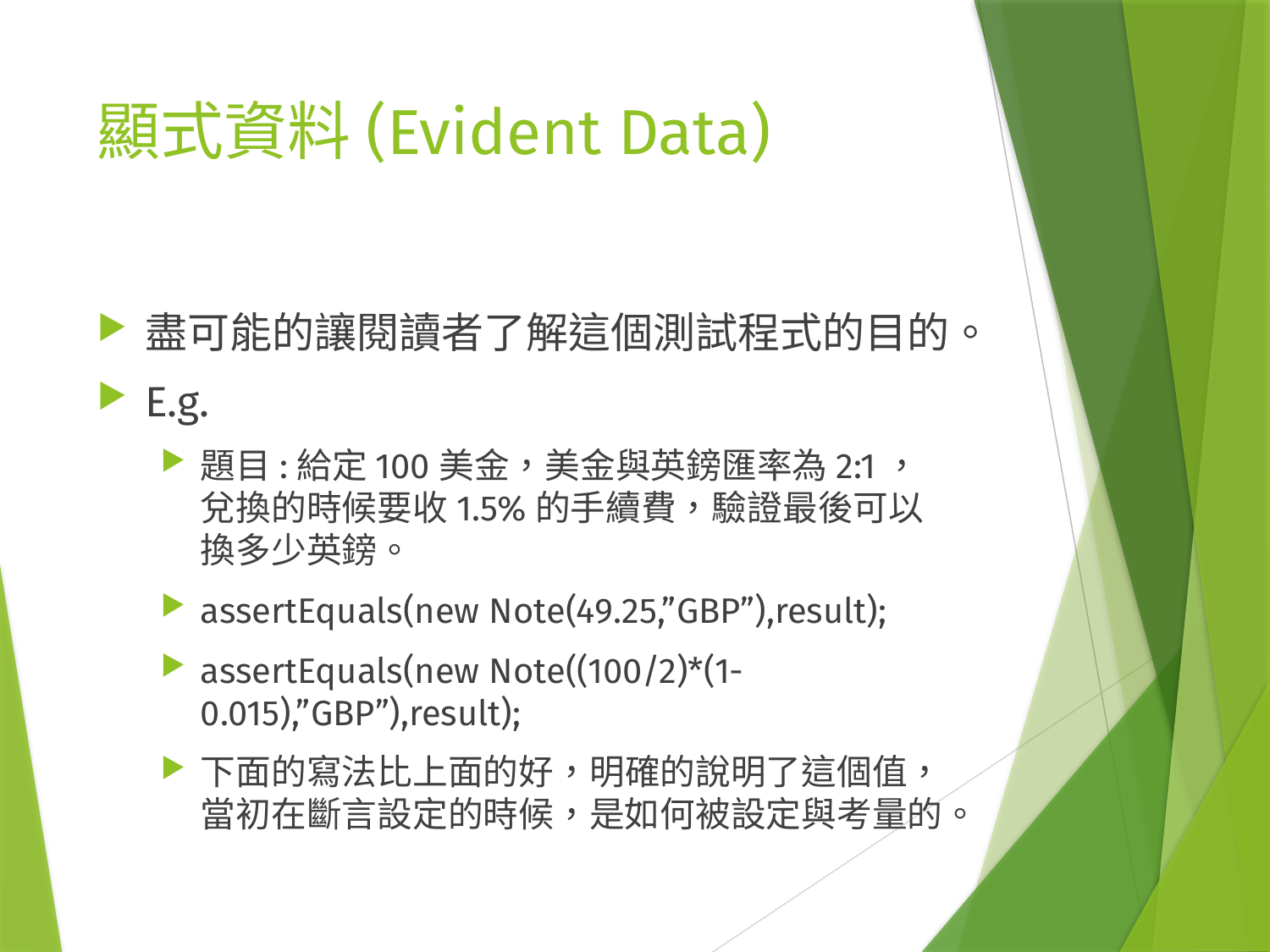

# 顯式資料(Evident Data)
盡可能的讓閱讀者了解這個測試程式的目的。
E.g.
題目:給定100美金，美金與英鎊匯率為2:1，兌換的時候要收1.5%的手續費，驗證最後可以換多少英鎊。
assertEquals(new Note(49.25,”GBP”),result);
assertEquals(new Note((100/2)*(1-0.015),”GBP”),result);
下面的寫法比上面的好，明確的說明了這個值，當初在斷言設定的時候，是如何被設定與考量的。